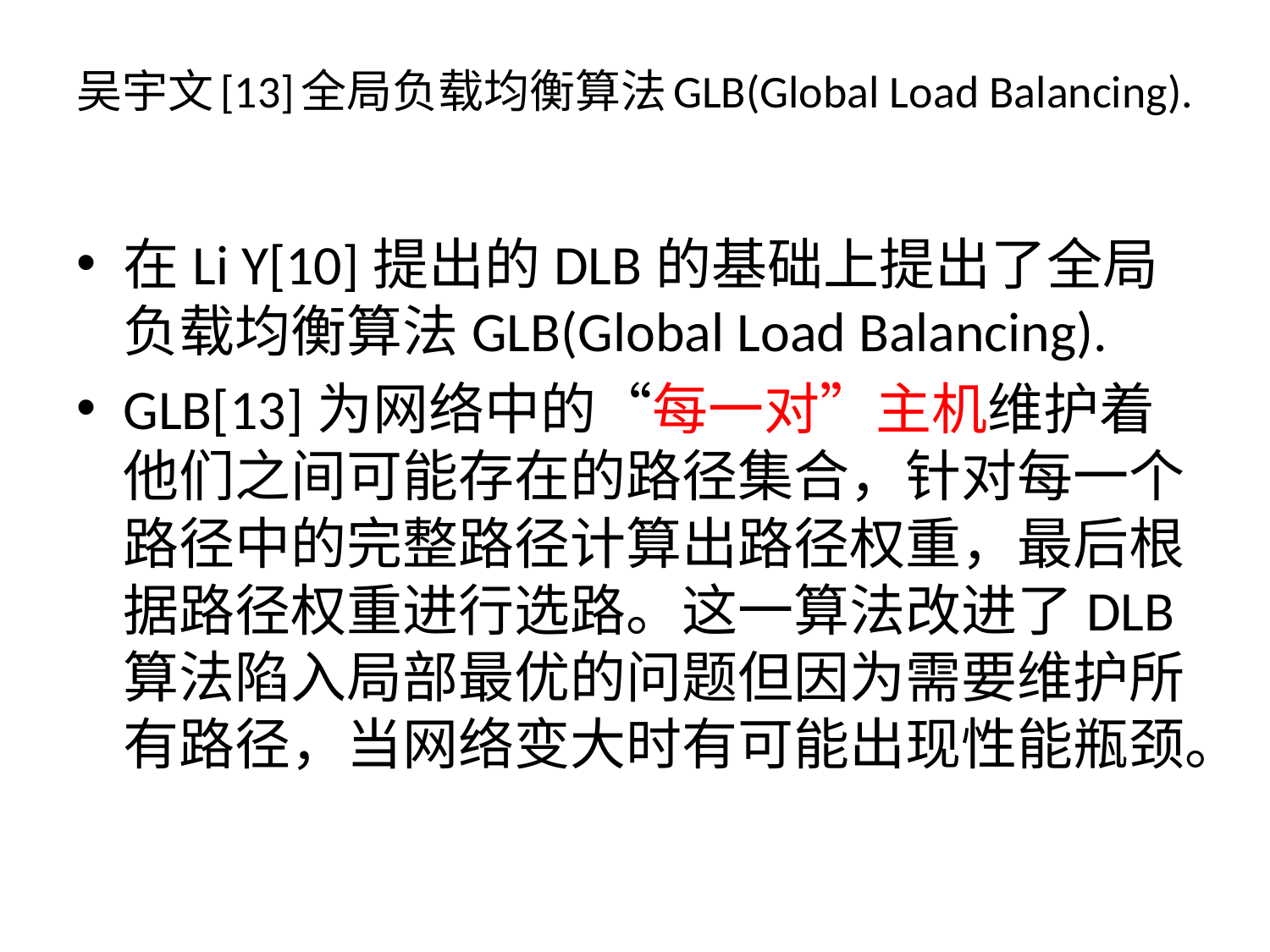

# 吴宇文[13]全局负载均衡算法GLB(Global Load Balancing).
在Li Y[10]提出的DLB的基础上提出了全局负载均衡算法GLB(Global Load Balancing).
GLB[13]为网络中的“每一对”主机维护着他们之间可能存在的路径集合，针对每一个路径中的完整路径计算出路径权重，最后根据路径权重进行选路。这一算法改进了DLB算法陷入局部最优的问题但因为需要维护所有路径，当网络变大时有可能出现性能瓶颈。